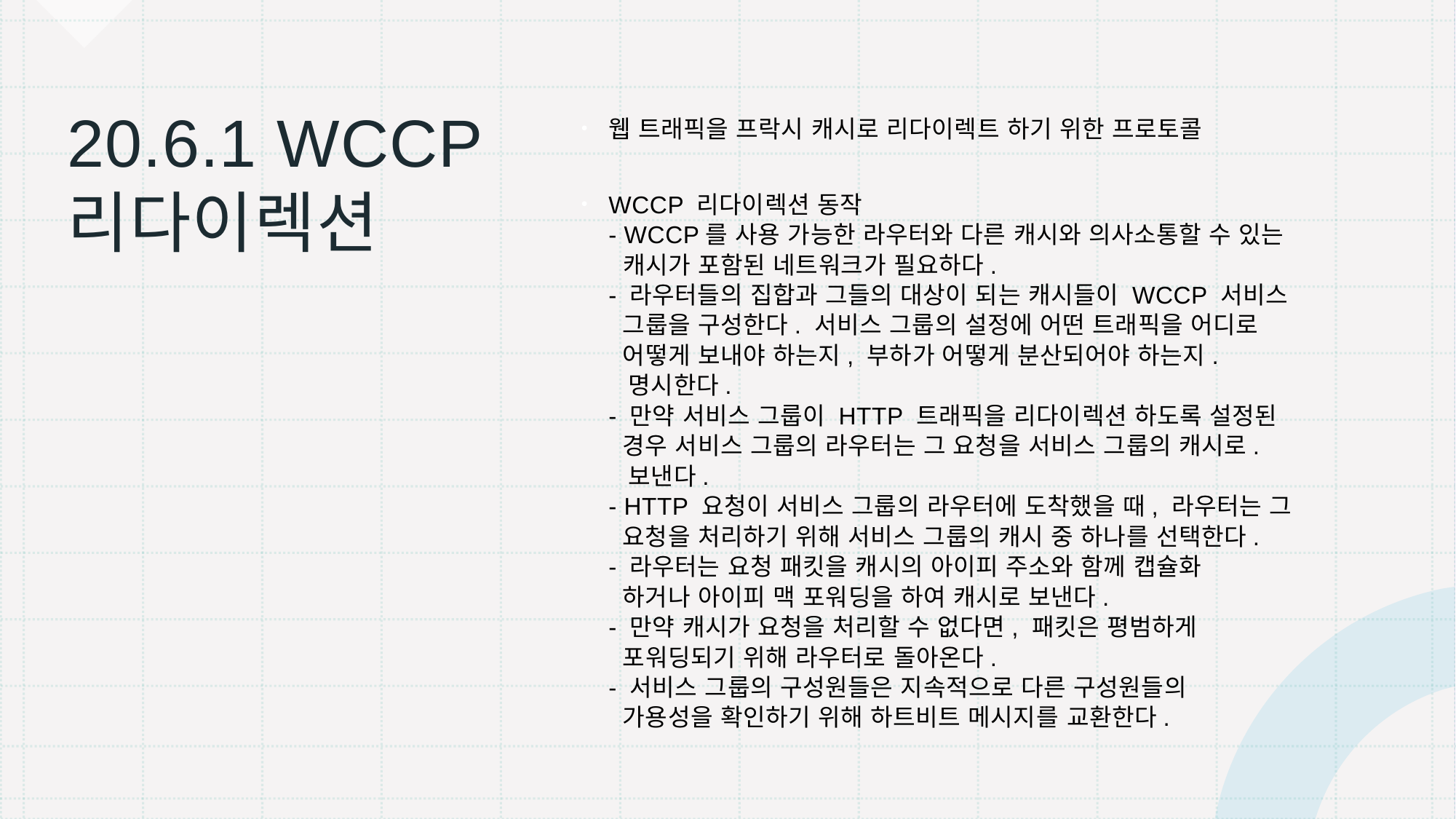

웹 트래픽을 프락시 캐시로 리다이렉트 하기 위한 프로토콜

WCCP 리다이렉션 동작
- WCCP를 사용 가능한 라우터와 다른 캐시와 의사소통할 수 있는
  캐시가 포함된 네트워크가 필요하다.
- 라우터들의 집합과 그들의 대상이 되는 캐시들이 WCCP 서비스
  그룹을 구성한다. 서비스 그룹의 설정에 어떤 트래픽을 어디로
  어떻게 보내야 하는지, 부하가 어떻게 분산되어야 하는지.
  명시한다.
- 만약 서비스 그룹이 HTTP 트래픽을 리다이렉션 하도록 설정된
  경우 서비스 그룹의 라우터는 그 요청을 서비스 그룹의 캐시로.
  보낸다.
- HTTP 요청이 서비스 그룹의 라우터에 도착했을 때, 라우터는 그
  요청을 처리하기 위해 서비스 그룹의 캐시 중 하나를 선택한다.
- 라우터는 요청 패킷을 캐시의 아이피 주소와 함께 캡슐화
  하거나 아이피 맥 포워딩을 하여 캐시로 보낸다.
- 만약 캐시가 요청을 처리할 수 없다면, 패킷은 평범하게
  포워딩되기 위해 라우터로 돌아온다.
- 서비스 그룹의 구성원들은 지속적으로 다른 구성원들의
  가용성을 확인하기 위해 하트비트 메시지를 교환한다.
# 20.6.1 WCCP 리다이렉션